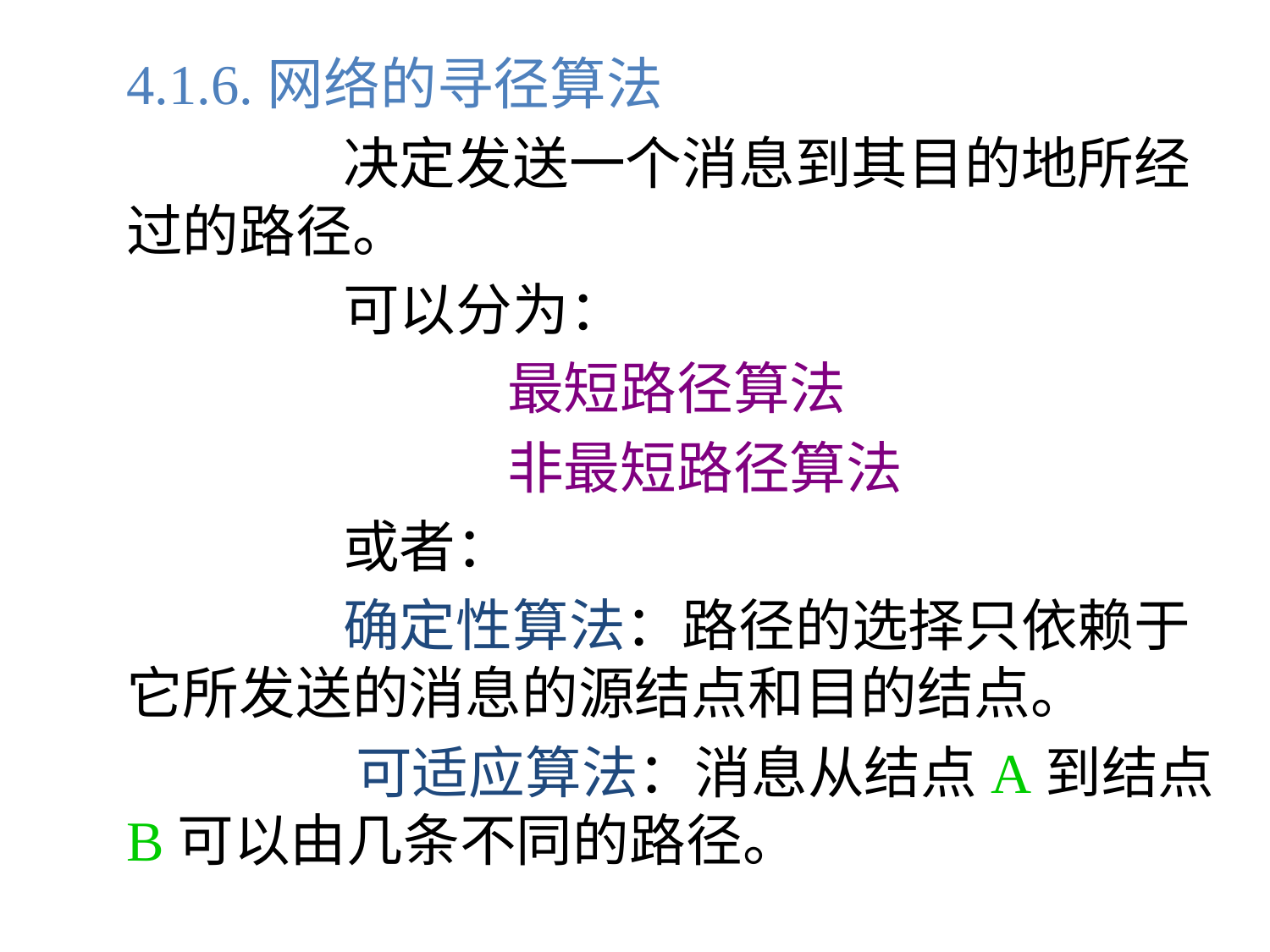

4.1.6.网络的寻径算法
		      决定发送一个消息到其目的地所经过的路径。
		      可以分为：
				最短路径算法
				非最短路径算法
		      或者：
		      确定性算法：路径的选择只依赖于它所发送的消息的源结点和目的结点。
		       可适应算法：消息从结点A到结点B可以由几条不同的路径。